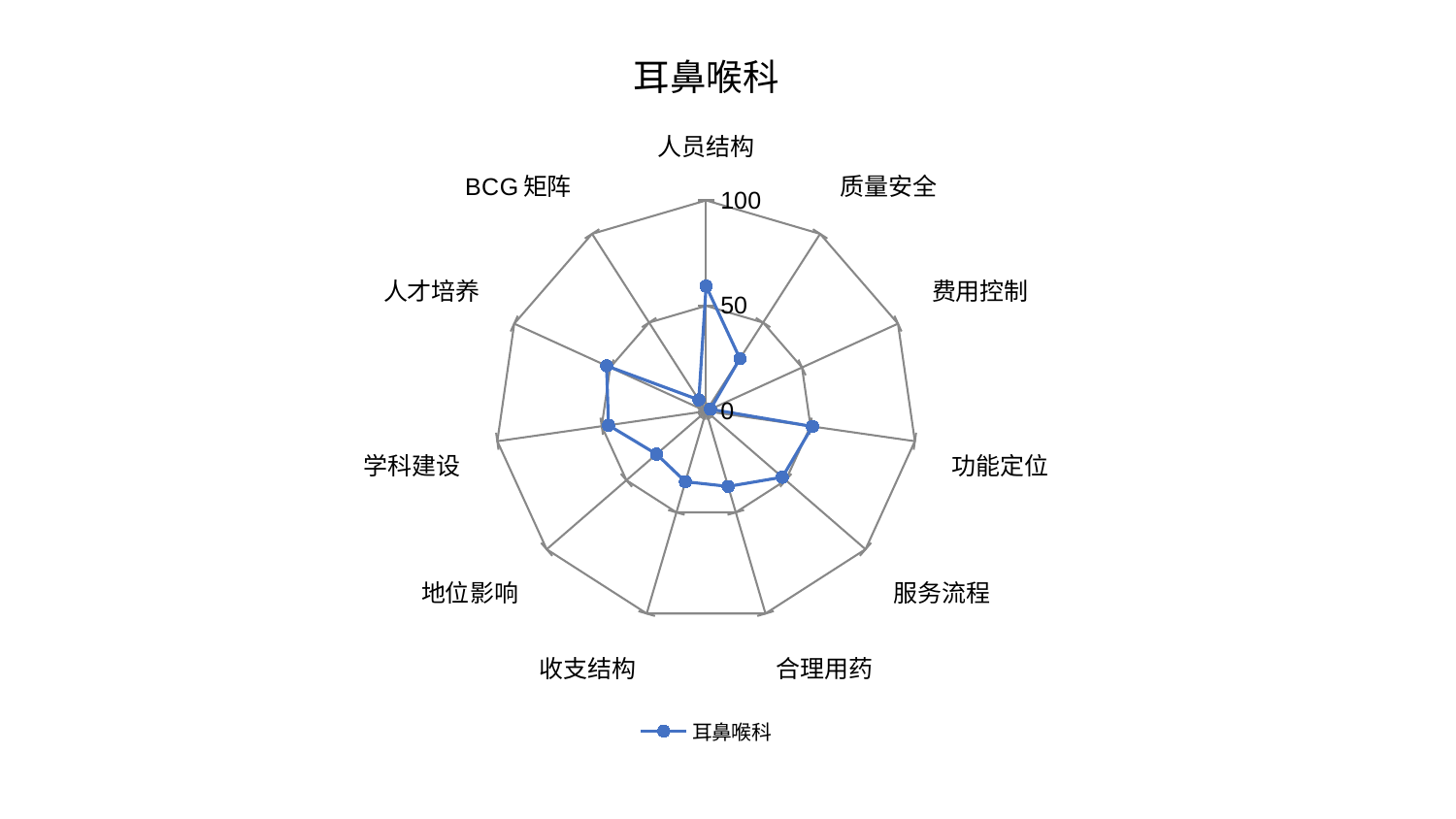

### Chart: 耳鼻喉科

| Category | 耳鼻喉科 |
|---|---|
| 人员结构 | 59.358563219059945 |
| 质量安全 | 29.65828656214915 |
| 费用控制 | 2.254768194126356 |
| 功能定位 | 50.94171348380895 |
| 服务流程 | 47.79297608612322 |
| 合理用药 | 37.15732683429178 |
| 收支结构 | 34.85235517283965 |
| 地位影响 | 31.100209860417042 |
| 学科建设 | 46.770373738422954 |
| 人才培养 | 51.86389617000225 |
| BCG矩阵 | 6.396373080196291 |
159